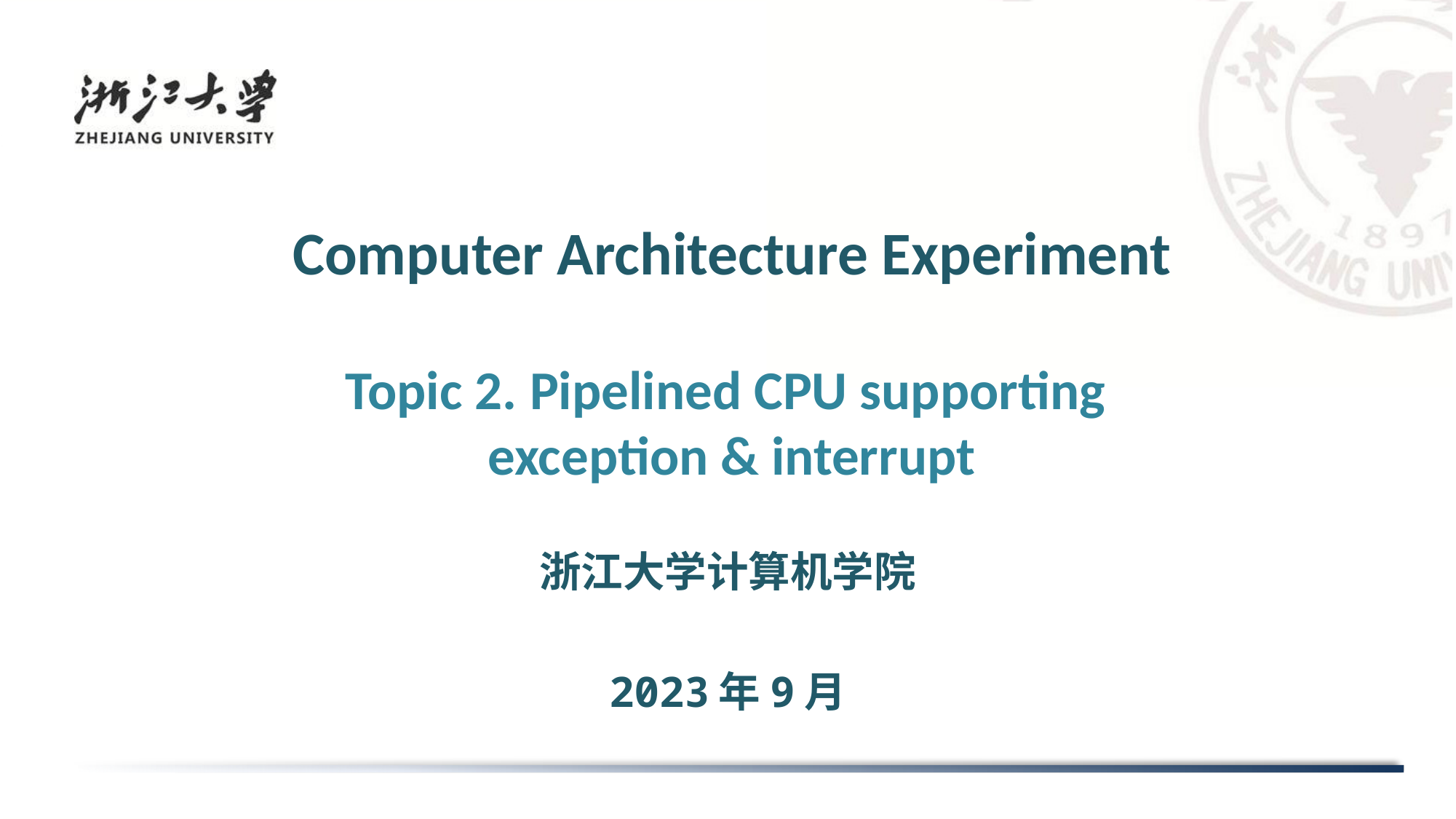

# Computer Architecture Experiment
Topic 2. Pipelined CPU supporting
exception & interrupt
浙江大学计算机学院

2023年9月